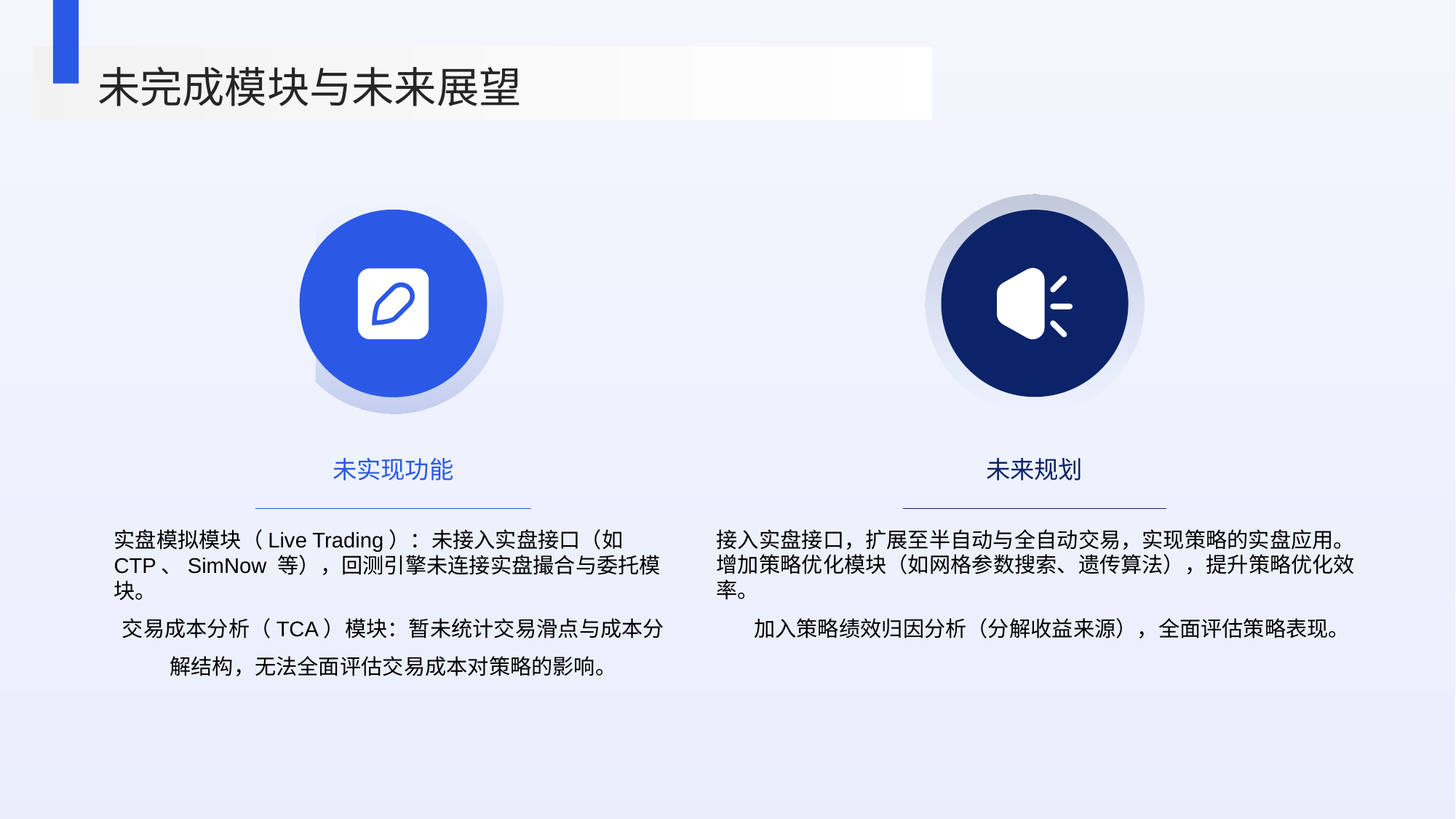

未完成模块与未来展望

未来规划
未实现功能
接入实盘接口，扩展至半自动与全自动交易，实现策略的实盘应用。
增加策略优化模块（如网格参数搜索、遗传算法），提升策略优化效率。
加入策略绩效归因分析（分解收益来源），全面评估策略表现。
实盘模拟模块（Live Trading）：未接入实盘接口（如 CTP、SimNow 等），回测引擎未连接实盘撮合与委托模块。
交易成本分析（TCA）模块：暂未统计交易滑点与成本分解结构，无法全面评估交易成本对策略的影响。